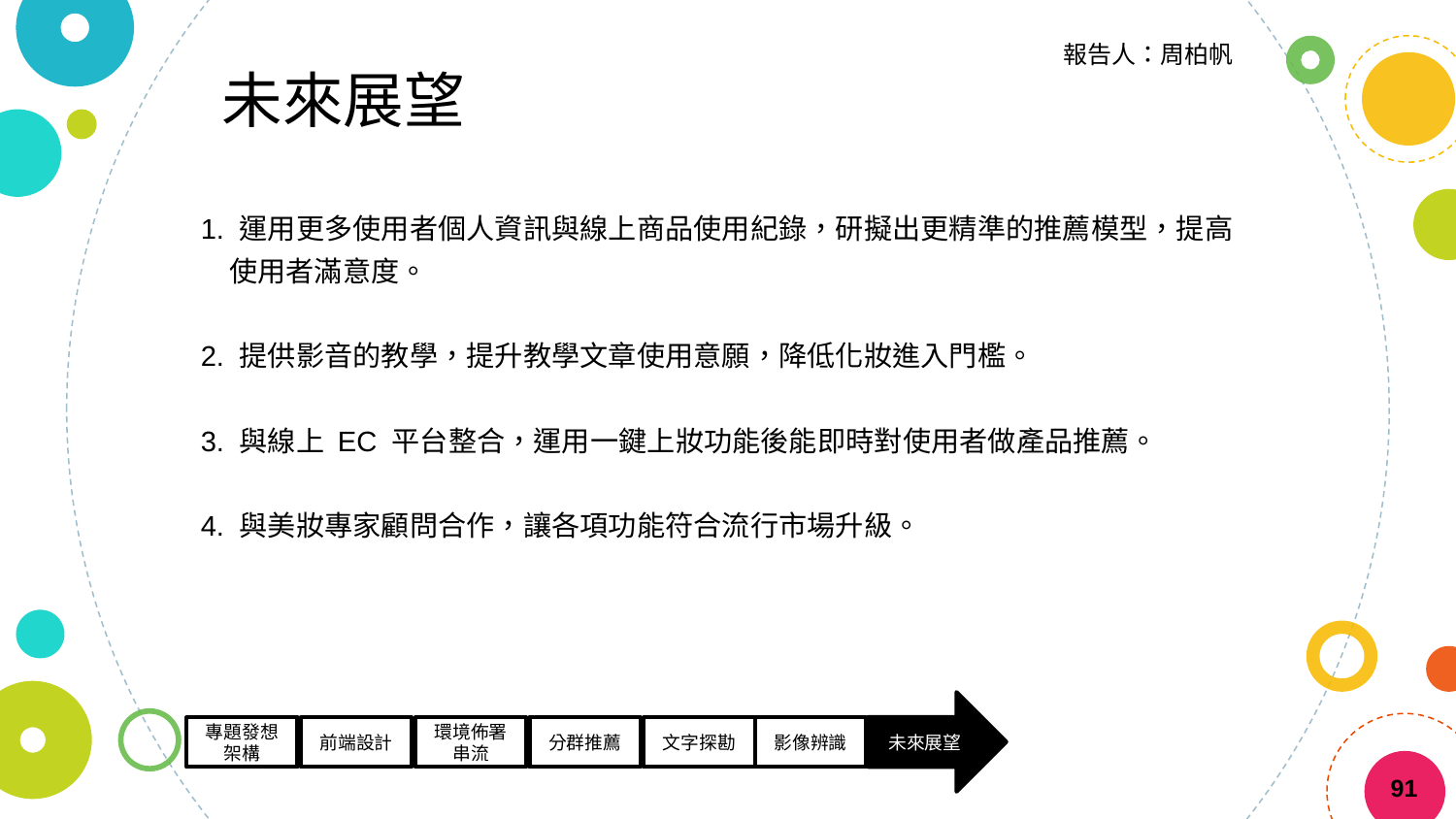

報告人：周柏帆
未來展望
1. 運用更多使用者個人資訊與線上商品使用紀錄，研擬出更精準的推薦模型，提高
　使用者滿意度。

2. 提供影音的教學，提升教學文章使用意願，降低化妝進入門檻。

3. 與線上 EC 平台整合，運用一鍵上妝功能後能即時對使用者做產品推薦。

4. 與美妝專家顧問合作，讓各項功能符合流行市場升級。

91